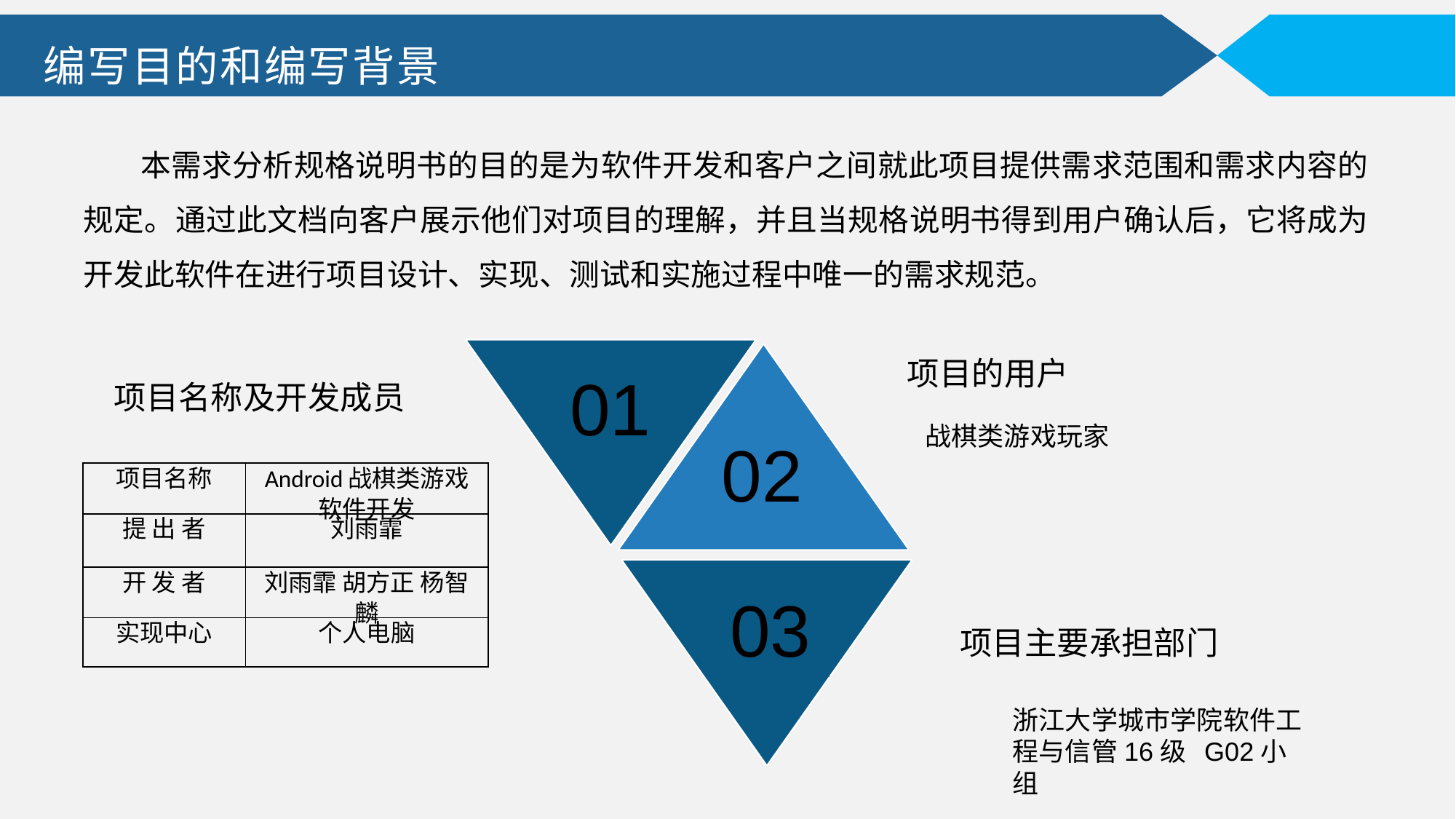

编写目的和编写背景

       本需求分析规格说明书的目的是为软件开发和客户之间就此项目提供需求范围和需求内容的规定。通过此文档向客户展示他们对项目的理解，并且当规格说明书得到用户确认后，它将成为开发此软件在进行项目设计、实现、测试和实施过程中唯一的需求规范。

01

02
项目的用户
项目名称及开发成员
战棋类游戏玩家
| 项目名称 | Android战棋类游戏软件开发 |
| --- | --- |
| 提 出 者 | 刘雨霏 |
| 开 发 者 | 刘雨霏 胡方正 杨智麟 |
| 实现中心 | 个人电脑 |

03
项目主要承担部门
浙江大学城市学院软件工程与信管16级  G02小组